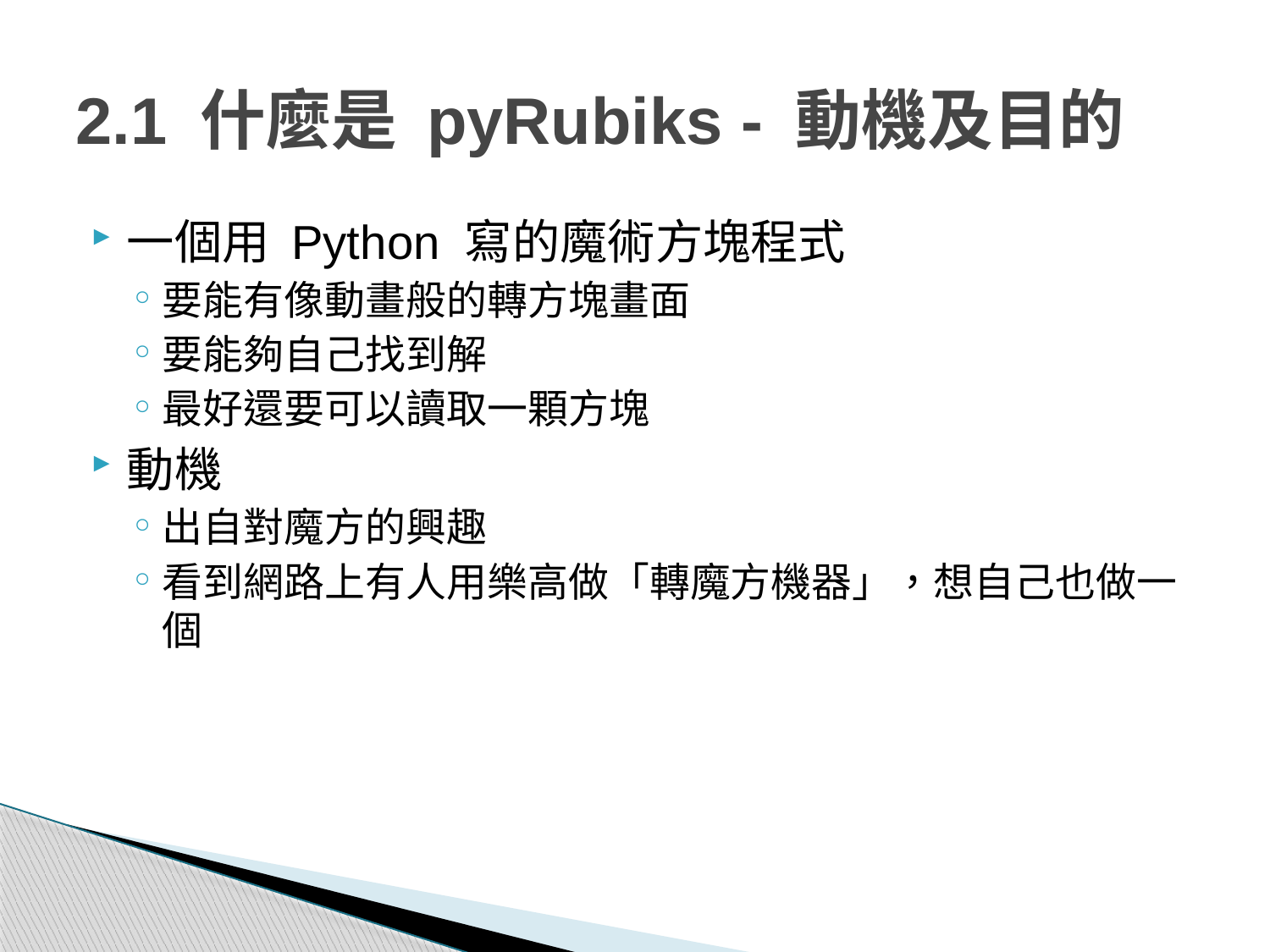

# 2.1 什麼是 pyRubiks - 動機及目的
一個用 Python 寫的魔術方塊程式
要能有像動畫般的轉方塊畫面
要能夠自己找到解
最好還要可以讀取一顆方塊
動機
出自對魔方的興趣
看到網路上有人用樂高做「轉魔方機器」，想自己也做一個